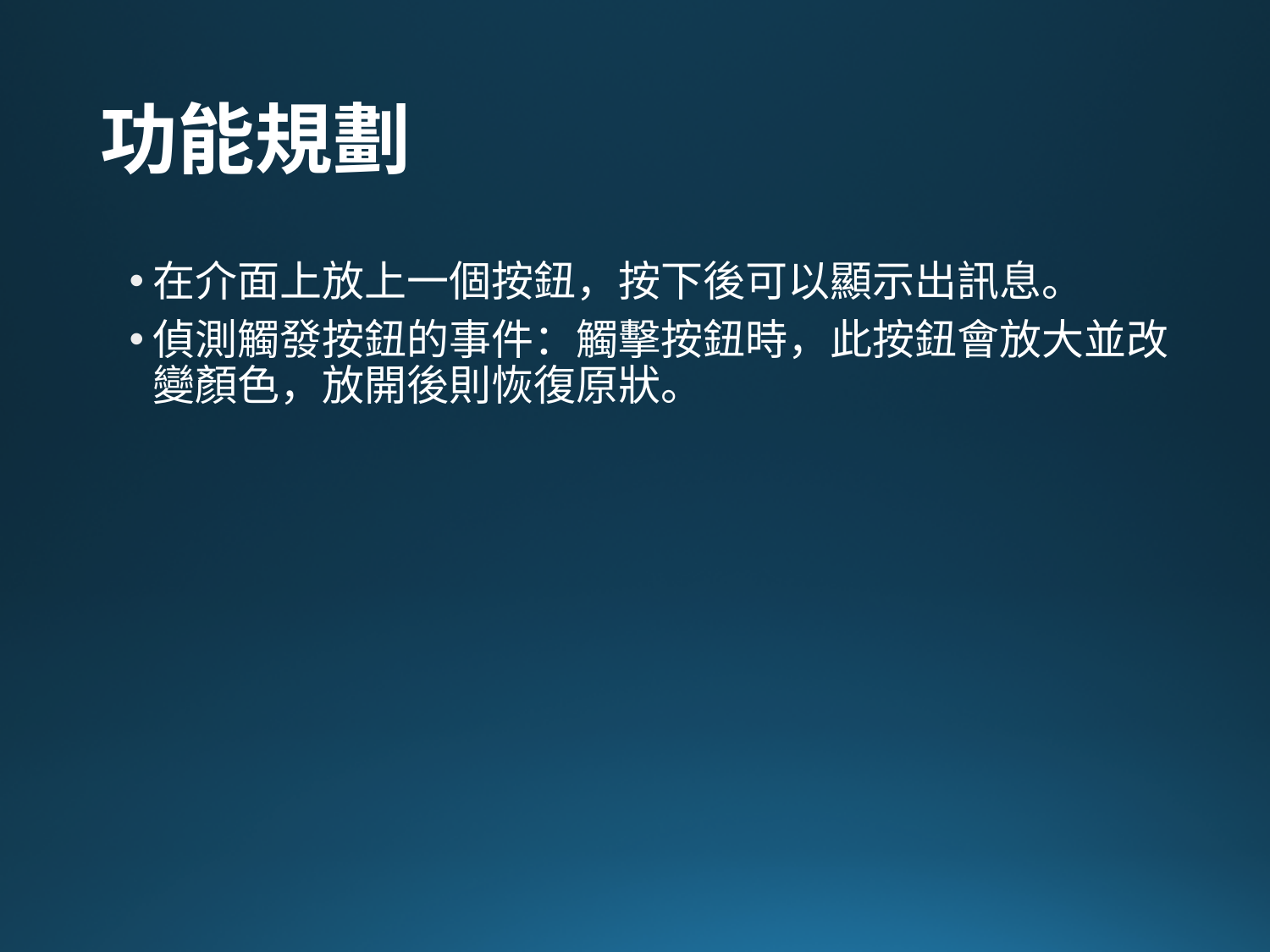

# 功能規劃
在介面上放上一個按鈕，按下後可以顯示出訊息。
偵測觸發按鈕的事件：觸擊按鈕時，此按鈕會放大並改變顏色，放開後則恢復原狀。